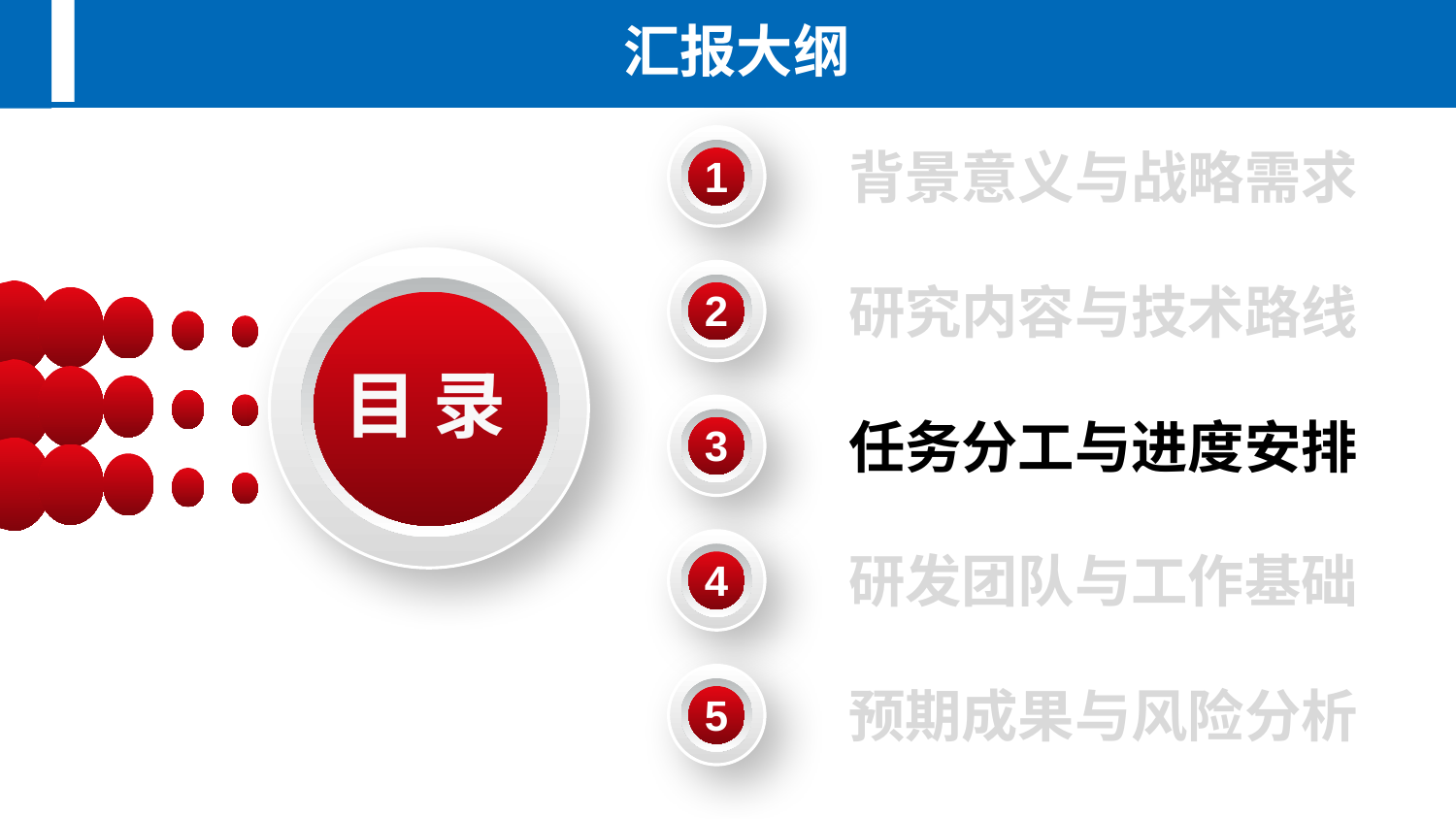

汇报大纲

1
背景意义与战略需求

目 录

2
研究内容与技术路线

3
任务分工与进度安排

4
研发团队与工作基础

5
预期成果与风险分析